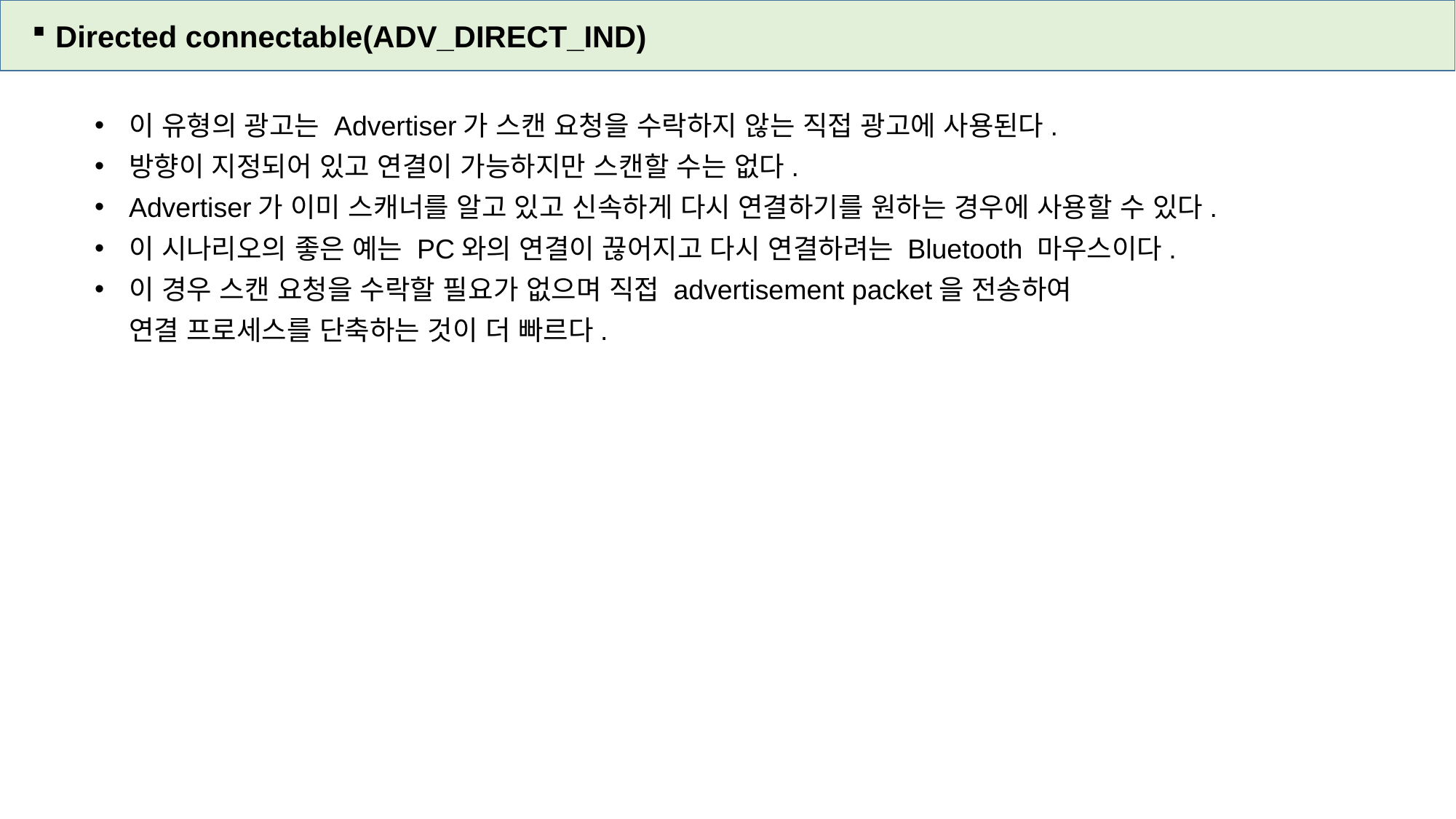

Directed connectable(ADV_DIRECT_IND)
이 유형의 광고는 Advertiser가 스캔 요청을 수락하지 않는 직접 광고에 사용된다.
방향이 지정되어 있고 연결이 가능하지만 스캔할 수는 없다.
Advertiser가 이미 스캐너를 알고 있고 신속하게 다시 연결하기를 원하는 경우에 사용할 수 있다.
이 시나리오의 좋은 예는 PC와의 연결이 끊어지고 다시 연결하려는 Bluetooth 마우스이다.
이 경우 스캔 요청을 수락할 필요가 없으며 직접 advertisement packet을 전송하여
연결 프로세스를 단축하는 것이 더 빠르다.